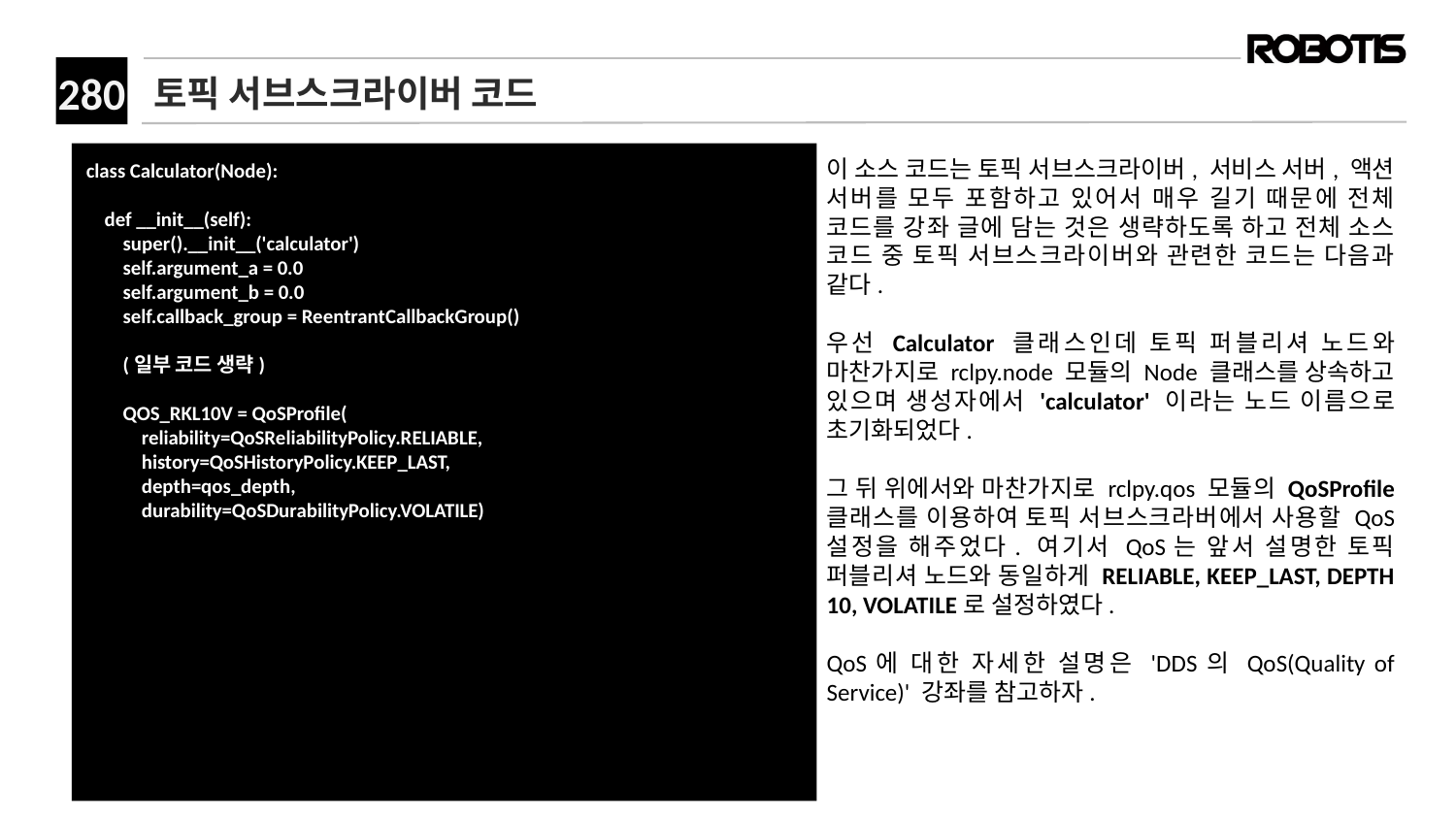

# 토픽 서브스크라이버 코드
class Calculator(Node):

    def __init__(self):
        super().__init__('calculator')
        self.argument_a = 0.0
        self.argument_b = 0.0
        self.callback_group = ReentrantCallbackGroup()

        (일부 코드 생략)

        QOS_RKL10V = QoSProfile(
            reliability=QoSReliabilityPolicy.RELIABLE,
            history=QoSHistoryPolicy.KEEP_LAST,
            depth=qos_depth,
            durability=QoSDurabilityPolicy.VOLATILE)

이 소스 코드는 토픽 서브스크라이버, 서비스 서버, 액션 서버를 모두 포함하고 있어서 매우 길기 때문에 전체 코드를 강좌 글에 담는 것은 생략하도록 하고 전체 소스 코드 중 토픽 서브스크라이버와 관련한 코드는 다음과 같다.

우선 Calculator 클래스인데 토픽 퍼블리셔 노드와 마찬가지로 rclpy.node 모듈의 Node 클래스를 상속하고 있으며 생성자에서 'calculator' 이라는 노드 이름으로 초기화되었다.

그 뒤 위에서와 마찬가지로 rclpy.qos 모듈의 QoSProfile 클래스를 이용하여 토픽 서브스크라버에서 사용할 QoS 설정을 해주었다. 여기서 QoS는 앞서 설명한 토픽 퍼블리셔 노드와 동일하게 RELIABLE, KEEP_LAST, DEPTH 10, VOLATILE로 설정하였다.

QoS에 대한 자세한 설명은 'DDS의 QoS(Quality of Service)' 강좌를 참고하자.